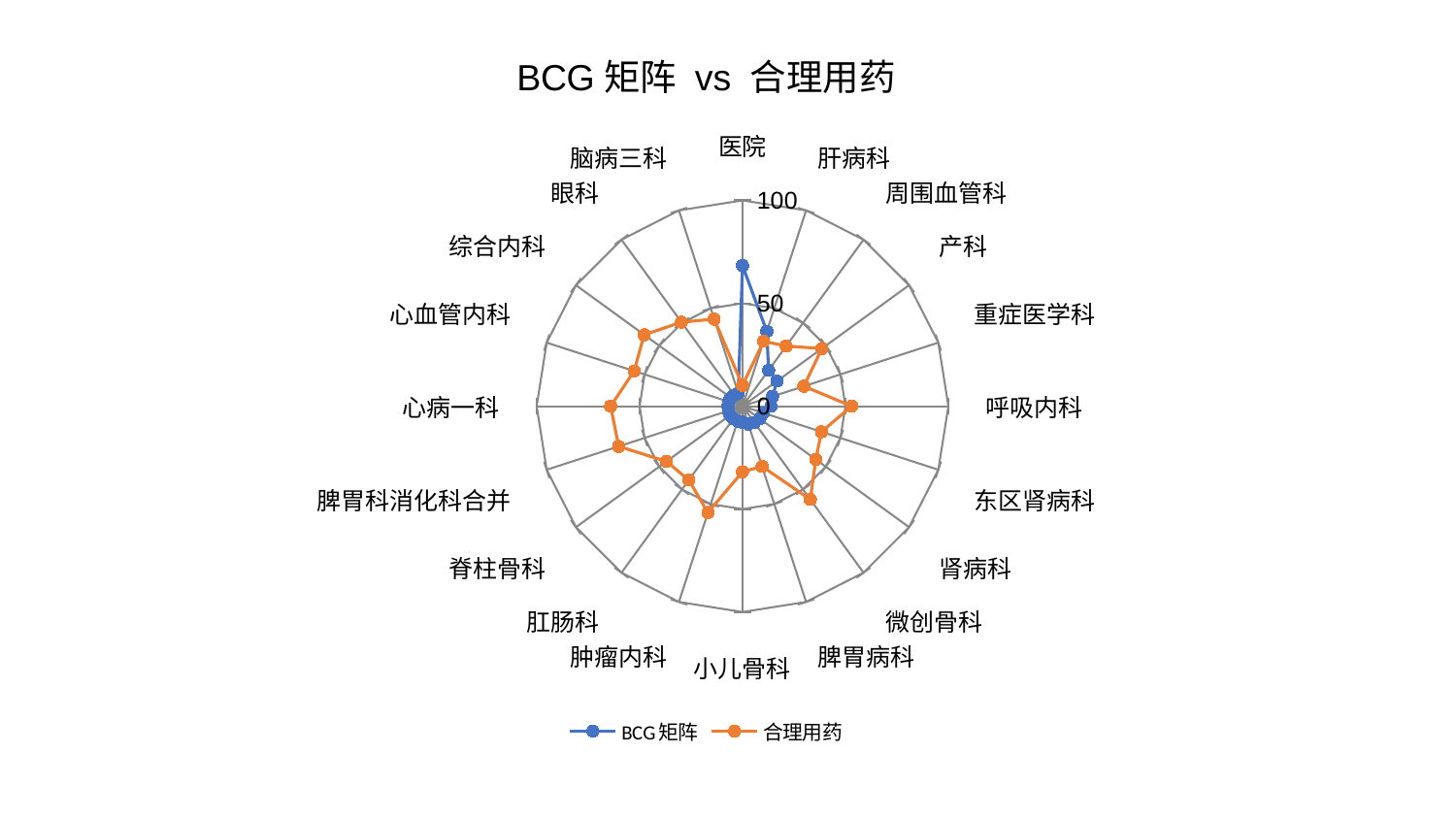

### Chart: BCG矩阵 vs 合理用药

| Category | BCG矩阵 | 合理用药 |
|---|---|---|
| 医院 | 68.3491336680153 | 10.11314173069891 |
| 肝病科 | 38.20120946980353 | 33.1960771351499 |
| 周围血管科 | 21.57623660356813 | 36.10786003638199 |
| 产科 | 20.716434724084987 | 47.653488637562276 |
| 重症医学科 | 15.34298919296237 | 31.3512746679473 |
| 呼吸内科 | 13.854645918309934 | 53.016575294289666 |
| 东区肾病科 | 10.670645318897034 | 40.322982622748604 |
| 肾病科 | 10.412311240633356 | 44.03886625471687 |
| 微创骨科 | 9.839673051517657 | 56.03891830700941 |
| 脾胃病科 | 9.20097843484877 | 30.778545199318458 |
| 小儿骨科 | 7.829311033413643 | 31.892292502956742 |
| 肿瘤内科 | 7.651822274336052 | 54.37712433625622 |
| 肛肠科 | 7.558735986413489 | 44.36228317925067 |
| 脊柱骨科 | 7.454791221962459 | 45.674595160303724 |
| 脾胃科消化科合并 | 7.218764726610078 | 63.24208763827139 |
| 心病一科 | 7.146927147890625 | 64.057529021277 |
| 心血管内科 | 7.054109032086023 | 55.36502999607457 |
| 综合内科 | 6.996188892433071 | 59.04293675236413 |
| 眼科 | 6.675270054178308 | 50.48002563077284 |
| 脑病三科 | 6.639568904437853 | 44.521836112285314 |
81